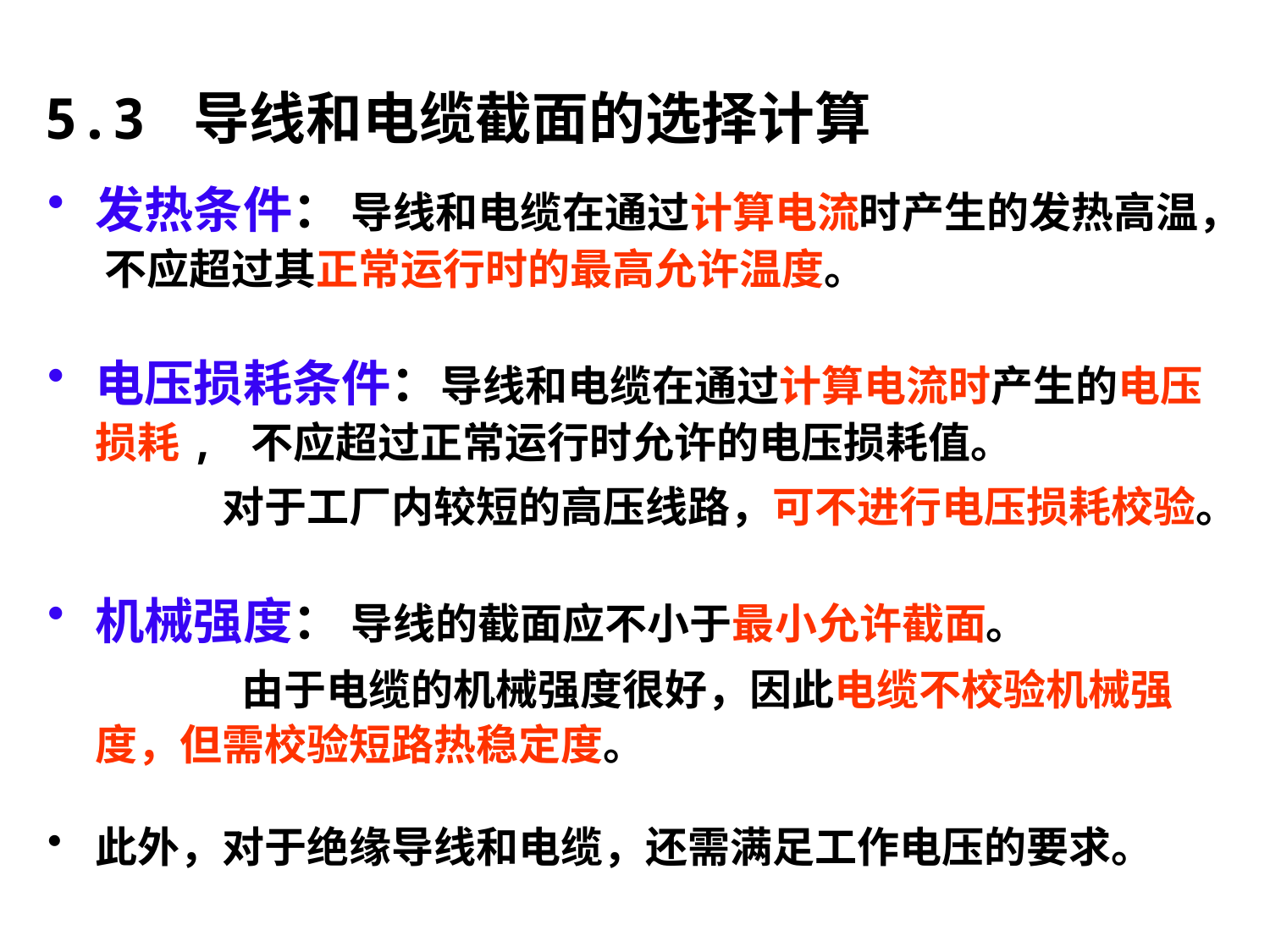

# 5.3 导线和电缆截面的选择计算
发热条件： 导线和电缆在通过计算电流时产生的发热高温， 不应超过其正常运行时的最高允许温度。

电压损耗条件：导线和电缆在通过计算电流时产生的电压损耗, 不应超过正常运行时允许的电压损耗值。
		对于工厂内较短的高压线路，可不进行电压损耗校验。

机械强度： 导线的截面应不小于最小允许截面。
		 由于电缆的机械强度很好，因此电缆不校验机械强度，但需校验短路热稳定度。

此外，对于绝缘导线和电缆，还需满足工作电压的要求。